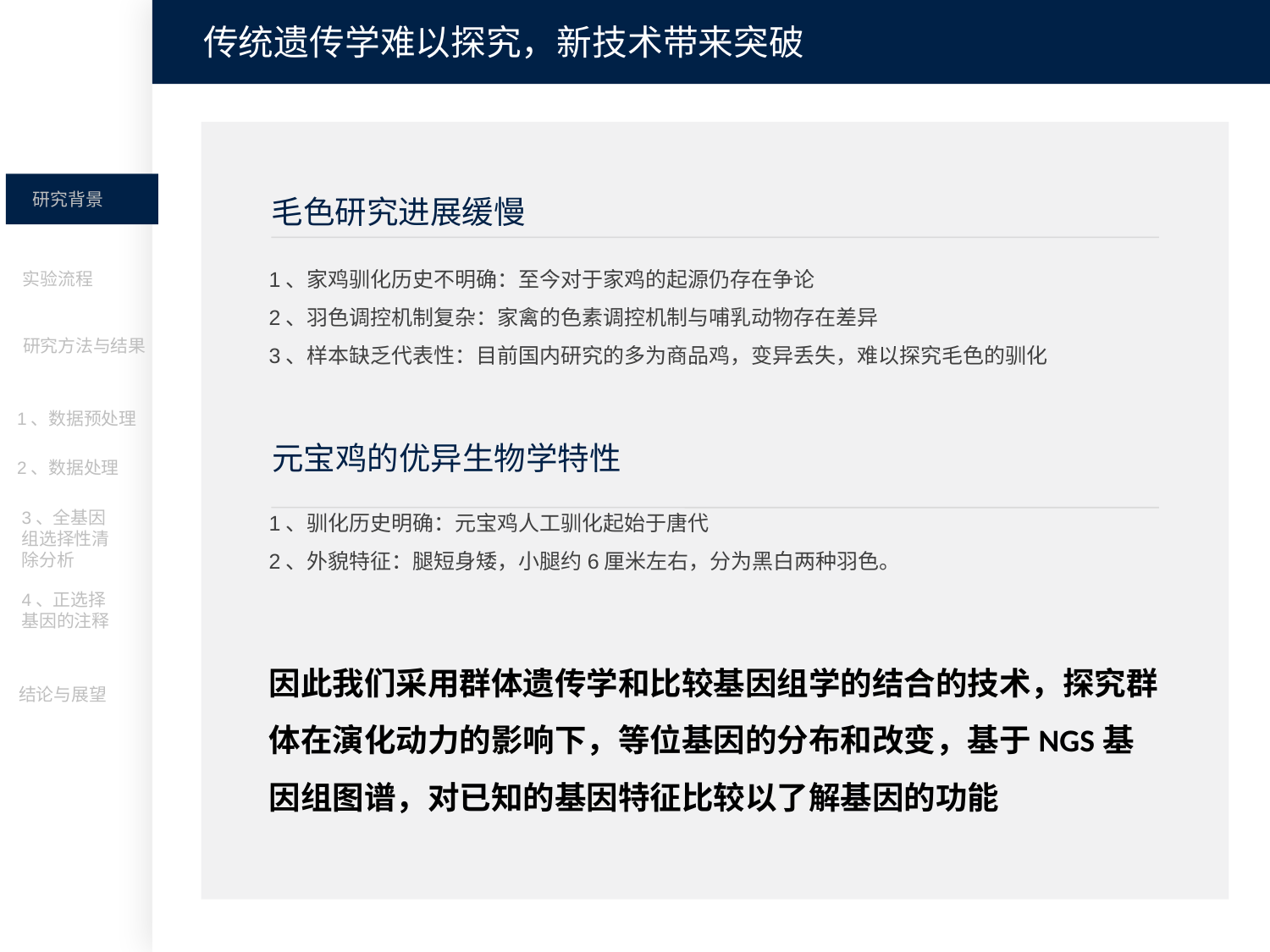

传统遗传学难以探究，新技术带来突破

研究背景
毛色研究进展缓慢

1、家鸡驯化历史不明确：至今对于家鸡的起源仍存在争论
2、羽色调控机制复杂：家禽的色素调控机制与哺乳动物存在差异
3、样本缺乏代表性：目前国内研究的多为商品鸡，变异丢失，难以探究毛色的驯化
实验流程
研究方法与结果
1、数据预处理
元宝鸡的优异生物学特性
2、数据处理
1、驯化历史明确：元宝鸡人工驯化起始于唐代
2、外貌特征：腿短身矮，小腿约6厘米左右，分为黑白两种羽色。
3、全基因组选择性清除分析

4、正选择基因的注释
因此我们采用群体遗传学和比较基因组学的结合的技术，探究群体在演化动力的影响下，等位基因的分布和改变，基于NGS基因组图谱，对已知的基因特征比较以了解基因的功能
结论与展望